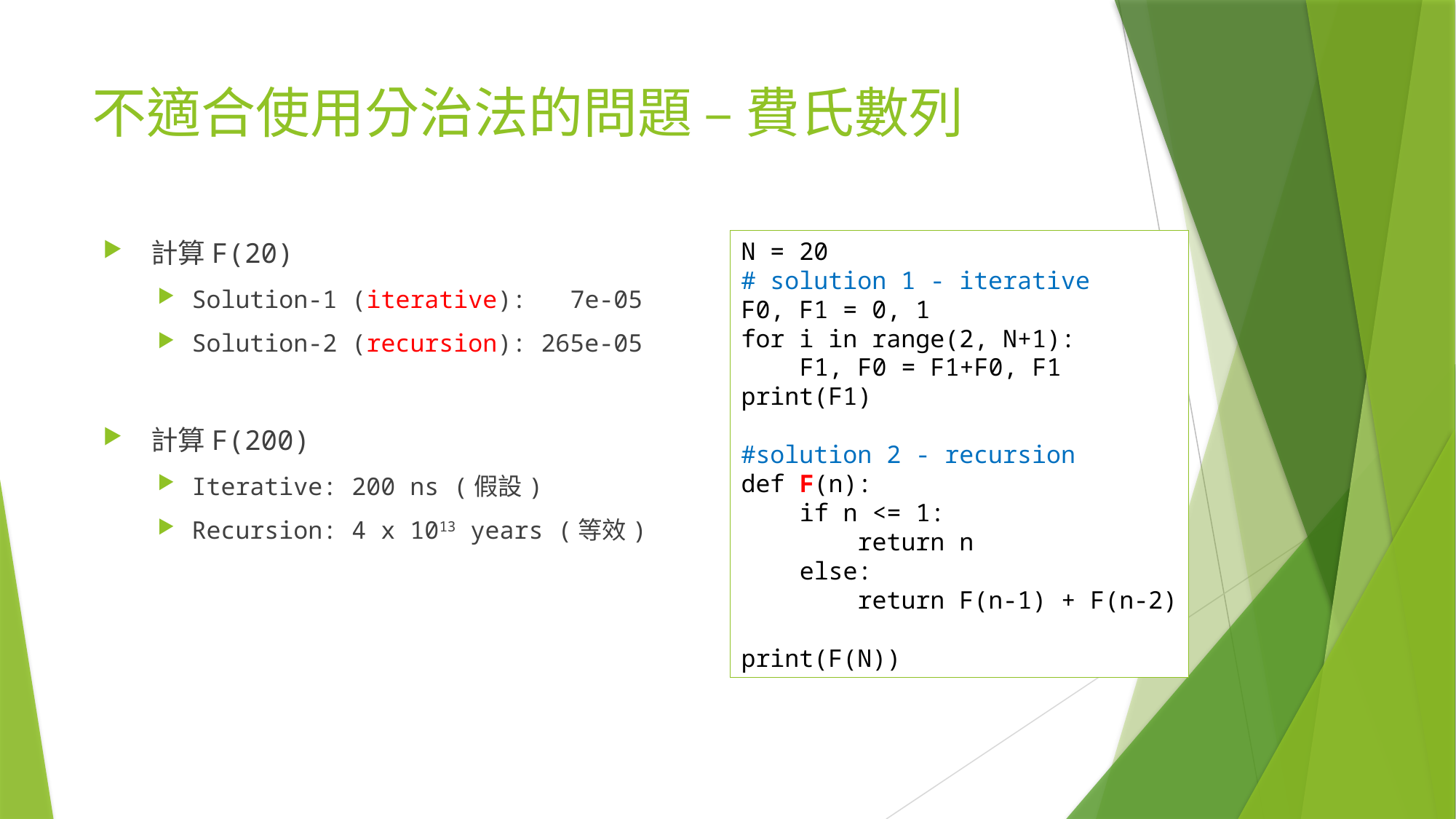

# 不適合使用分治法的問題 – 費氏數列
﻿計算F(20)
Solution-1 (iterative):   7e-05
Solution-2 (recursion): 265e-05

﻿計算F(200)
Iterative: 200 ns (假設)
Recursion: 4 x 1013 years (等效)
N = 20
# solution 1 - iterative
F0, F1 = 0, 1
for i in range(2, N+1):
    F1, F0 = F1+F0, F1
print(F1)

#solution 2 - recursion
def F(n):
    if n <= 1:
        return n
    else:
        return F(n-1) + F(n-2)

print(F(N))